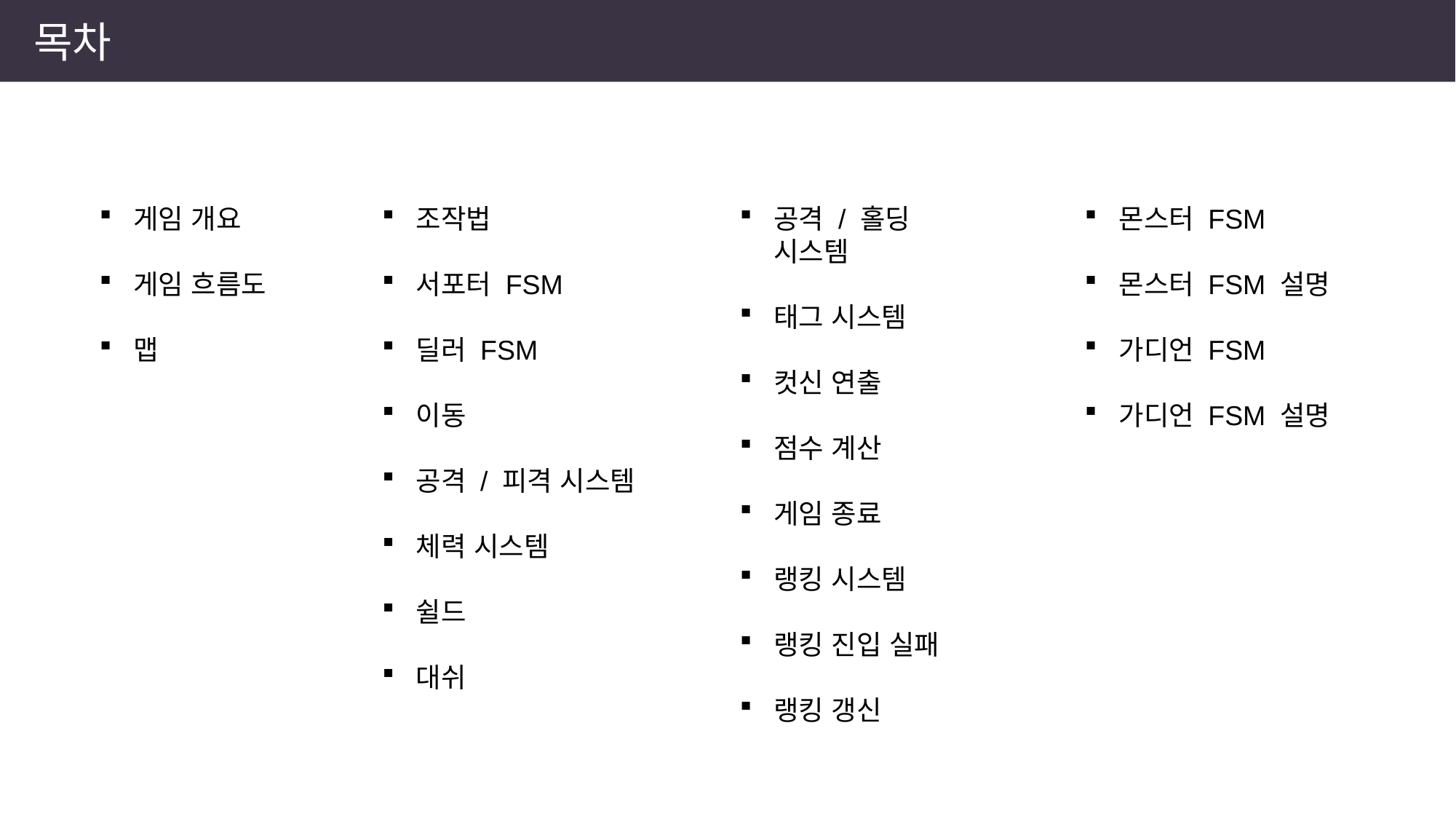

목차
게임 개요

게임 흐름도

맵
조작법

서포터 FSM

딜러 FSM

이동

공격 / 피격 시스템

체력 시스템

쉴드

대쉬
공격 / 홀딩 시스템

태그 시스템

컷신 연출

점수 계산

게임 종료

랭킹 시스템

랭킹 진입 실패

랭킹 갱신
몬스터 FSM

몬스터 FSM 설명

가디언 FSM

가디언 FSM 설명